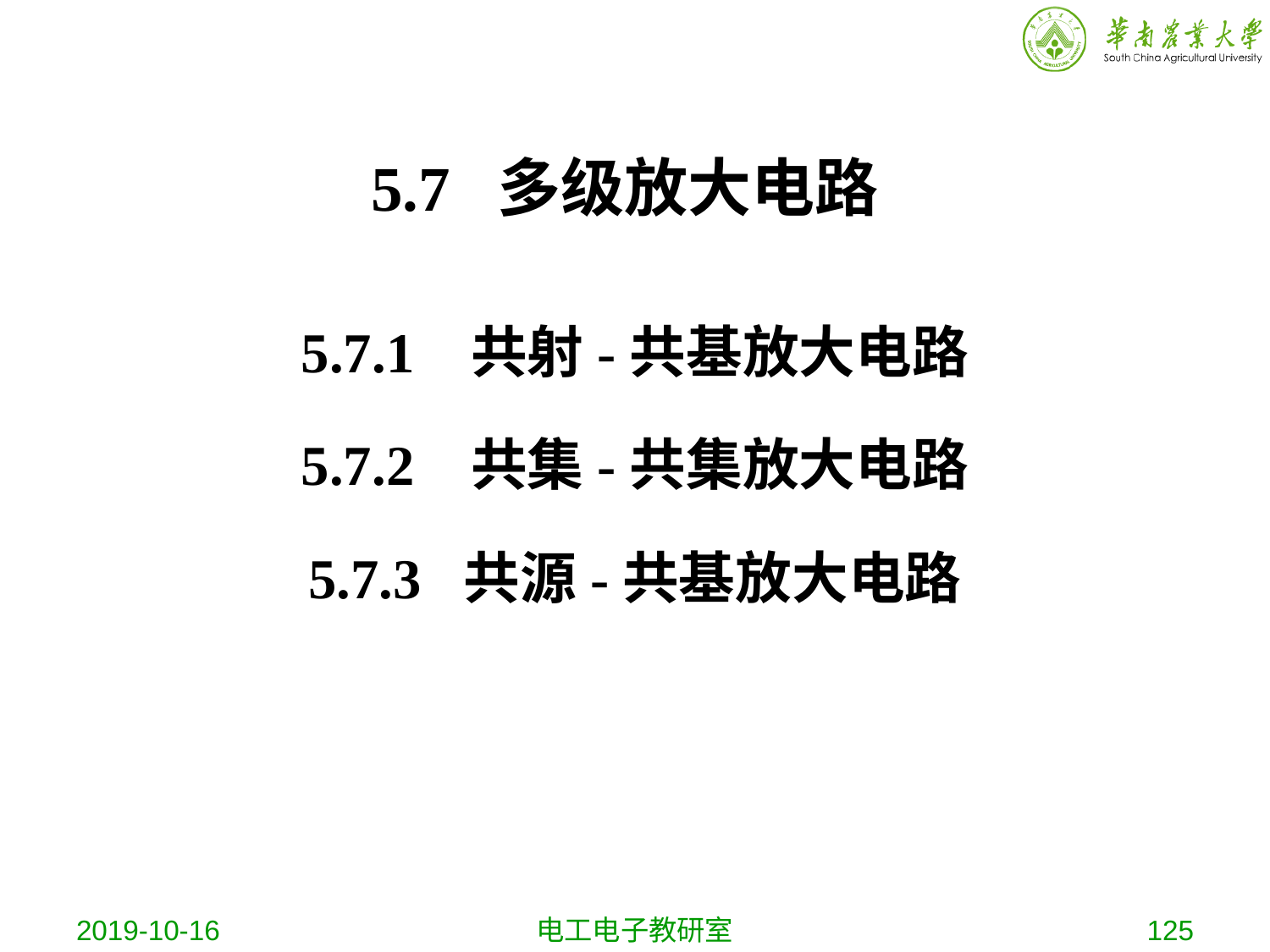

# 5.7  多级放大电路
5.7.1   共射-共基放大电路
5.7.2   共集-共集放大电路
5.7.3  共源-共基放大电路
2019-10-16
电工电子教研室
125